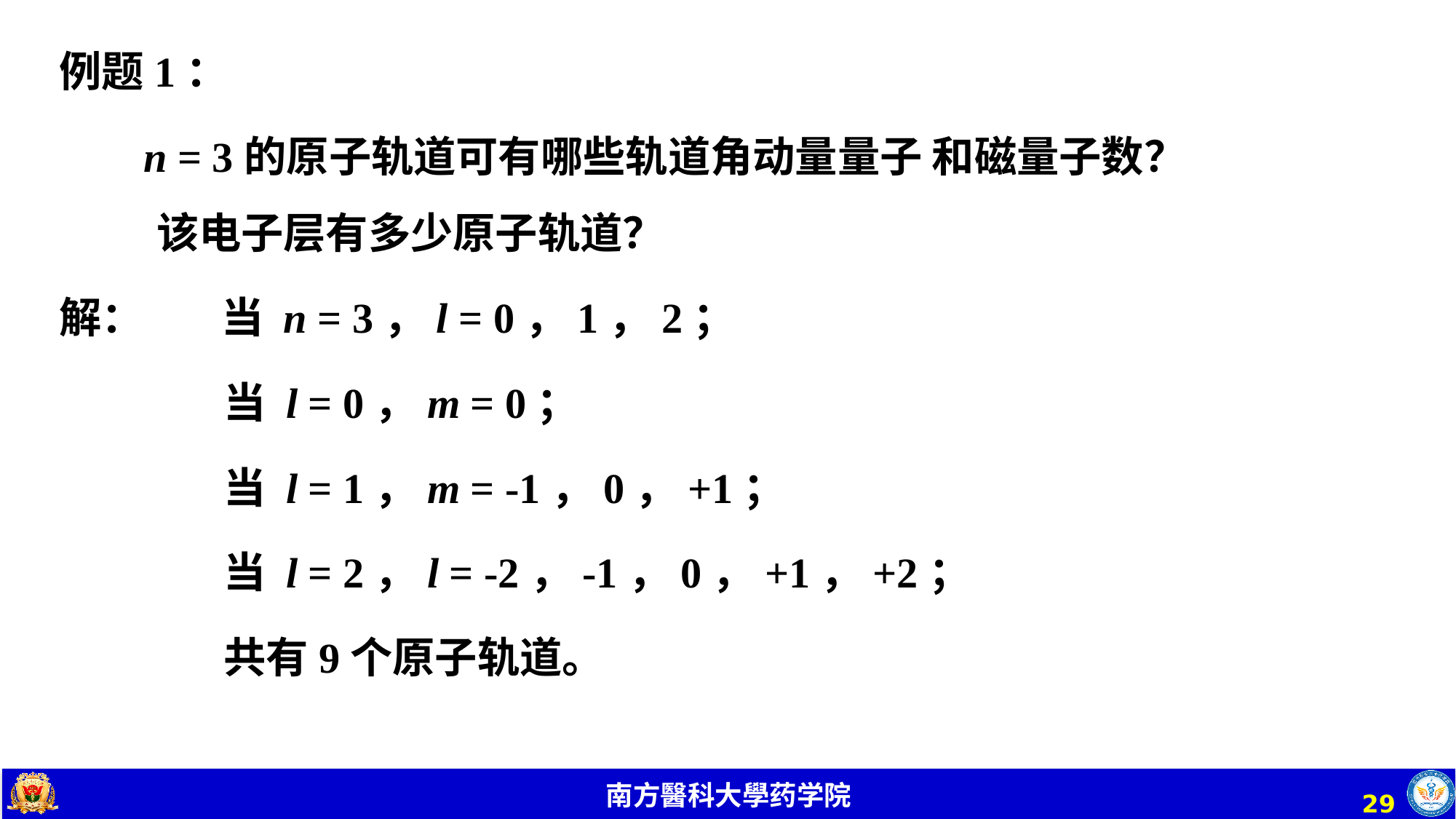

例题1：
        n = 3的原子轨道可有哪些轨道角动量量子 和磁量子数？该电子层有多少原子轨道？
解：        当 n = 3，l = 0，1，2；
                当 l = 0，m = 0；
                当 l = 1，m = -1，0，+1；
                当 l = 2，l = -2，-1，0，+1，+2；
                共有9个原子轨道。

29